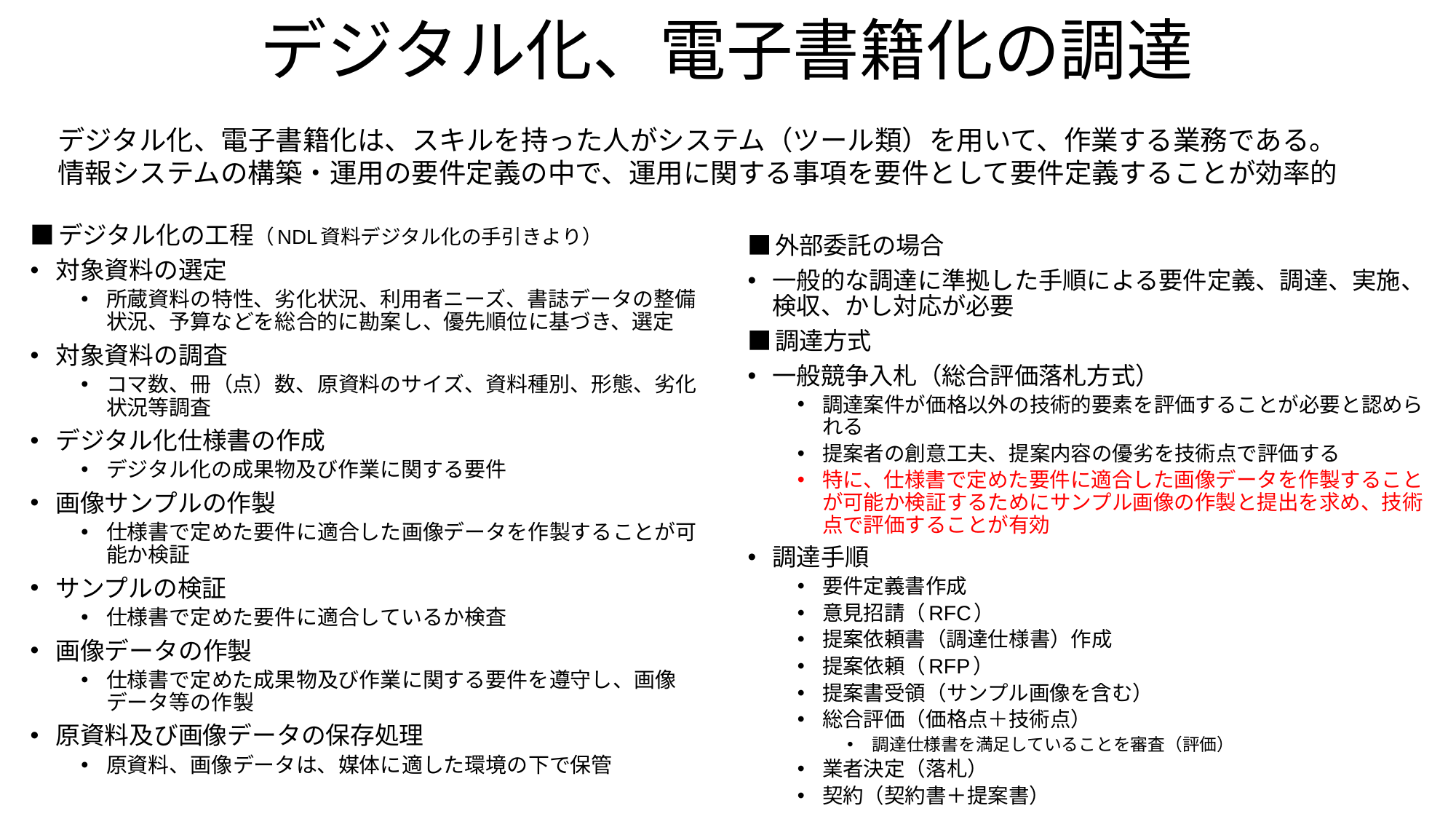

# デジタル化、電子書籍化の調達
デジタル化、電子書籍化は、スキルを持った人がシステム（ツール類）を用いて、作業する業務である。
情報システムの構築・運用の要件定義の中で、運用に関する事項を要件として要件定義することが効率的
■デジタル化の工程（NDL資料デジタル化の手引きより）
対象資料の選定
所蔵資料の特性、劣化状況、利用者ニーズ、書誌データの整備状況、予算などを総合的に勘案し、優先順位に基づき、選定
対象資料の調査
コマ数、冊（点）数、原資料のサイズ、資料種別、形態、劣化状況等調査
デジタル化仕様書の作成
デジタル化の成果物及び作業に関する要件
画像サンプルの作製
仕様書で定めた要件に適合した画像データを作製することが可能か検証
サンプルの検証
仕様書で定めた要件に適合しているか検査
画像データの作製
仕様書で定めた成果物及び作業に関する要件を遵守し、画像データ等の作製
原資料及び画像データの保存処理
原資料、画像データは、媒体に適した環境の下で保管

■外部委託の場合
一般的な調達に準拠した手順による要件定義、調達、実施、検収、かし対応が必要
■調達方式
一般競争入札（総合評価落札方式）
調達案件が価格以外の技術的要素を評価することが必要と認められる
提案者の創意工夫、提案内容の優劣を技術点で評価する
特に、仕様書で定めた要件に適合した画像データを作製することが可能か検証するためにサンプル画像の作製と提出を求め、技術点で評価することが有効
調達手順
要件定義書作成
意見招請（RFC）
提案依頼書（調達仕様書）作成
提案依頼（RFP）
提案書受領（サンプル画像を含む）
総合評価（価格点＋技術点）
調達仕様書を満足していることを審査（評価）
業者決定（落札）
契約（契約書＋提案書）